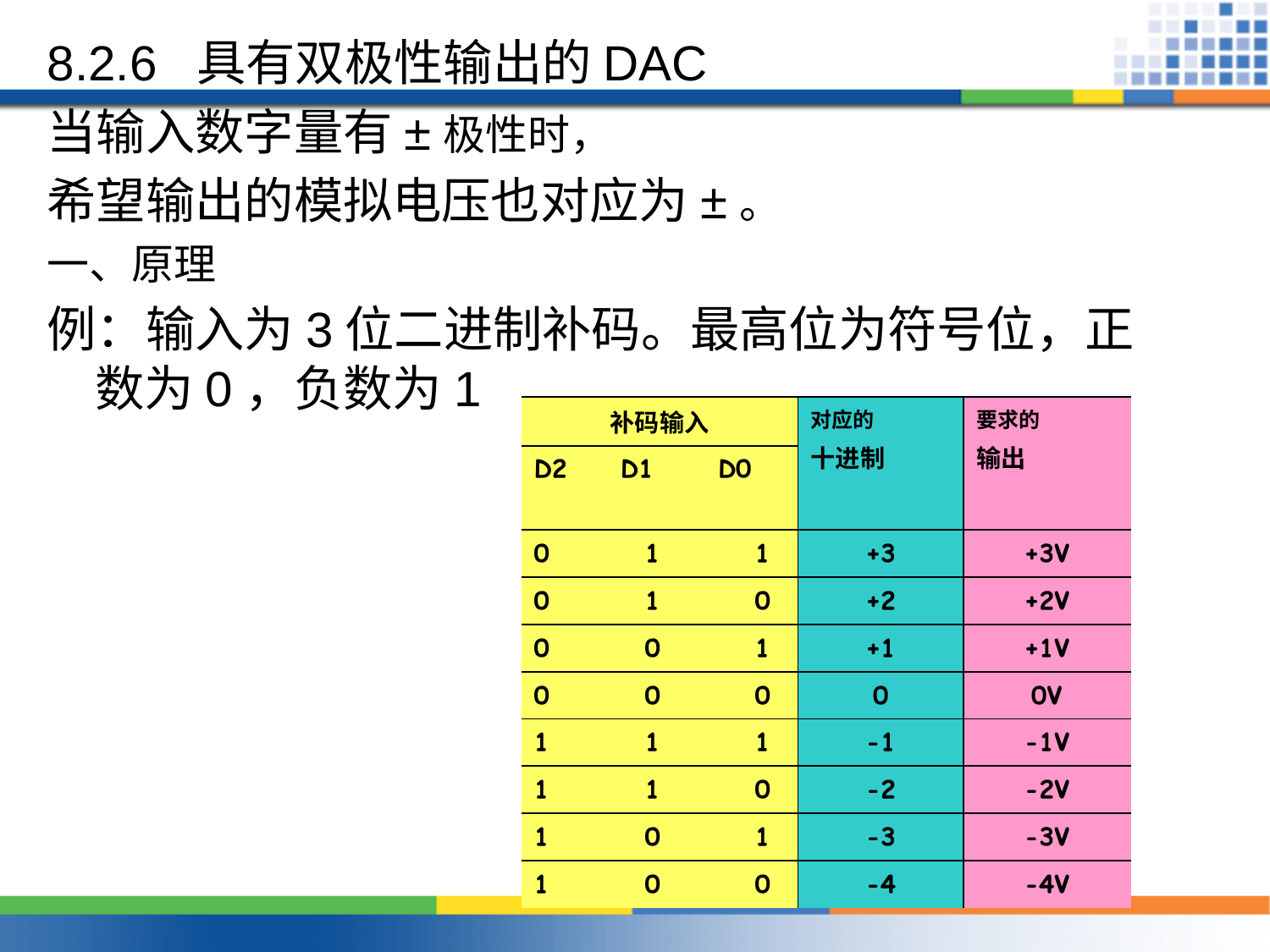

8.2.6  具有双极性输出的DAC
当输入数字量有±极性时，
希望输出的模拟电压也对应为±。
一、原理
例：输入为3位二进制补码。最高位为符号位，正数为0，负数为1

| 补码输入 |  |  | 对应的 十进制 | 要求的 输出 |
| --- | --- | --- | --- | --- |
| D2 D1 D0 |  |  |  |  |
| 0 | 1 | 1 | +3 | +3V |
| 0 | 1 | 0 | +2 | +2V |
| 0 | 0 | 1 | +1 | +1V |
| 0 | 0 | 0 | 0 | 0V |
| 1 | 1 | 1 | -1 | -1V |
| 1 | 1 | 0 | -2 | -2V |
| 1 | 0 | 1 | -3 | -3V |
| 1 | 0 | 0 | -4 | -4V |